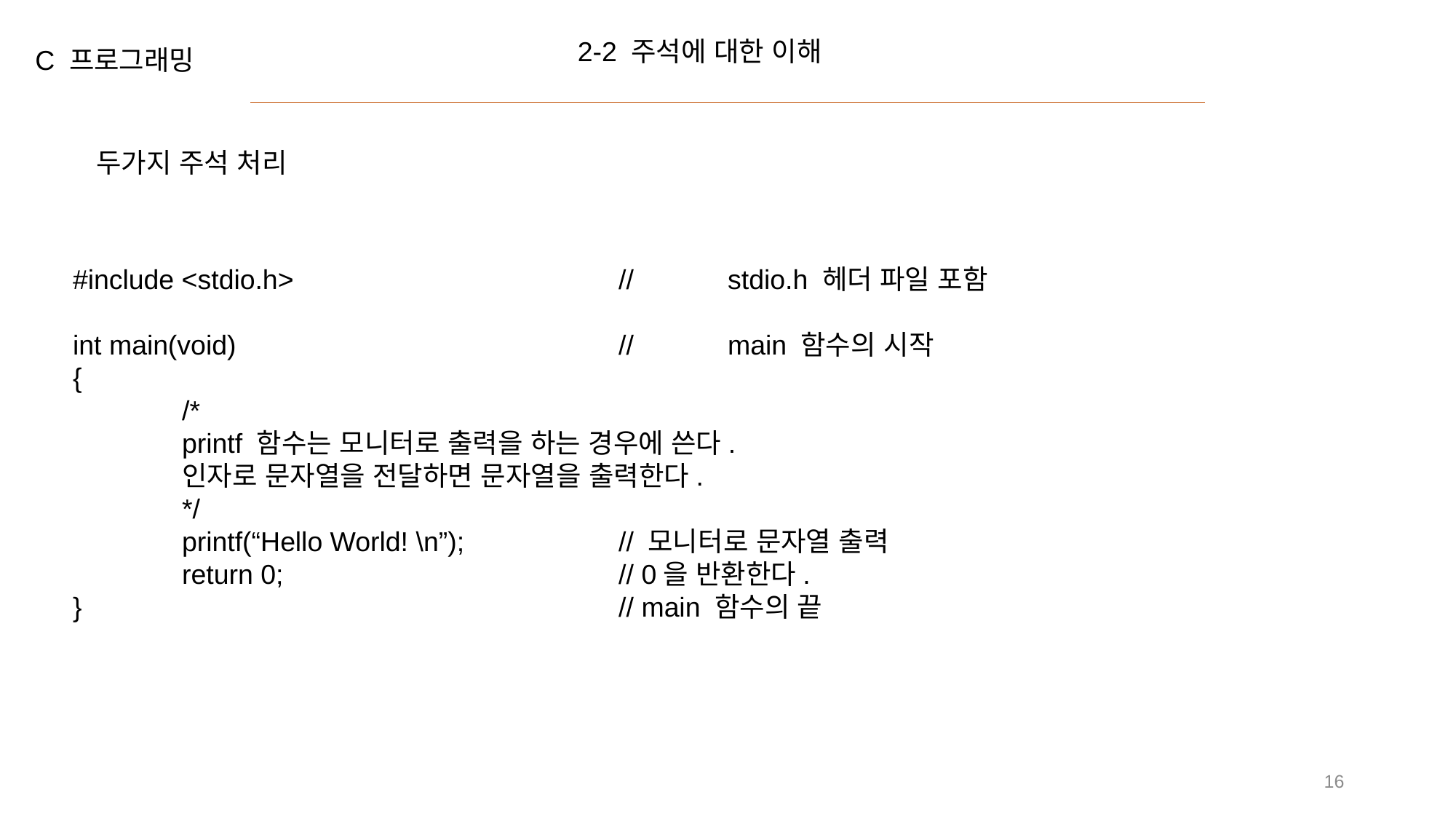

2-2 주석에 대한 이해
C 프로그래밍
두가지 주석 처리
#include <stdio.h>			//	stdio.h 헤더 파일 포함

int main(void)				//	main 함수의 시작
{
	/*
	printf 함수는 모니터로 출력을 하는 경우에 쓴다.
	인자로 문자열을 전달하면 문자열을 출력한다.
	*/
	printf(“Hello World! \n”);		// 모니터로 문자열 출력
	return 0;				// 0을 반환한다.
}					// main 함수의 끝
16